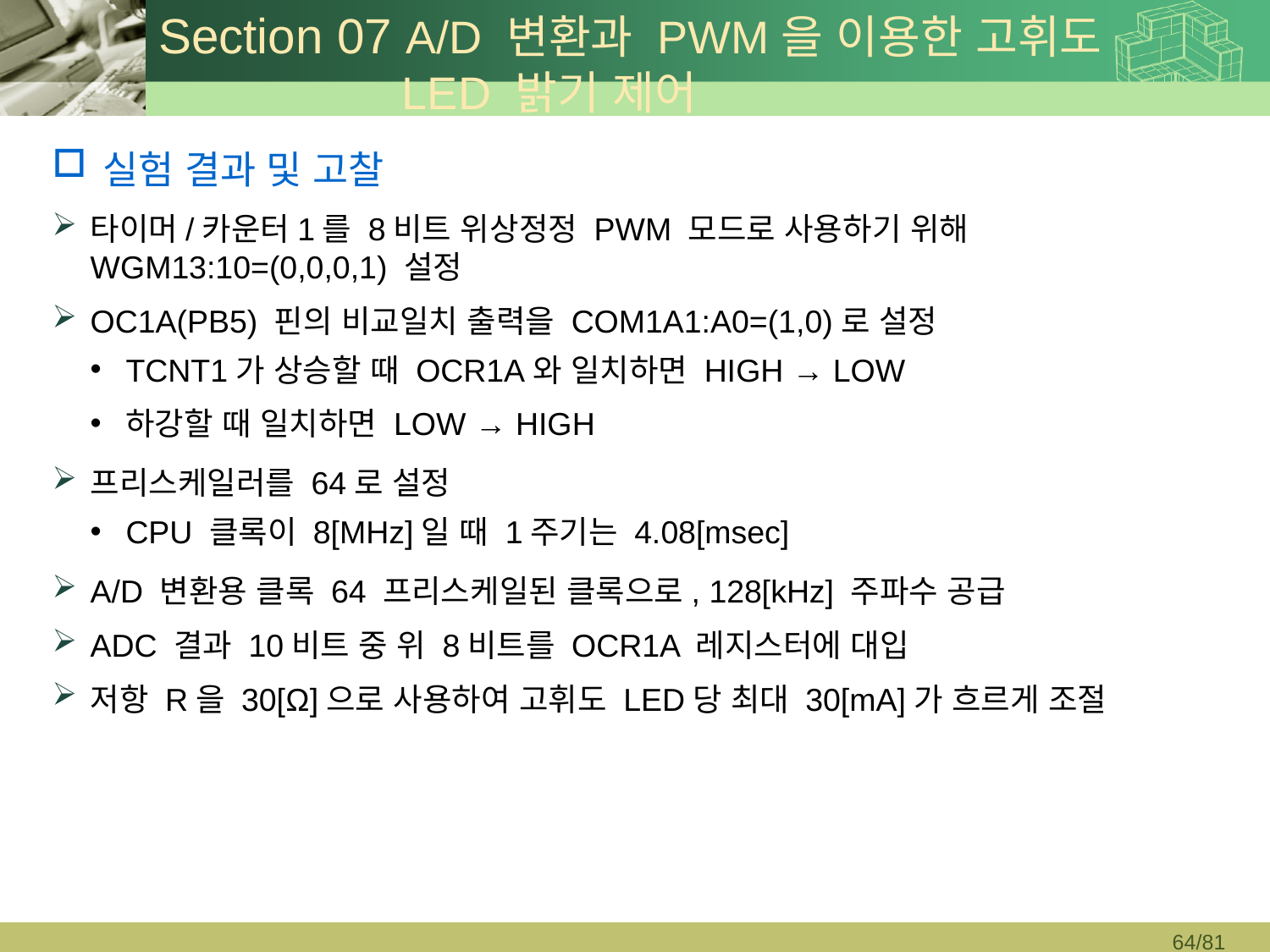

# Section 07 A/D 변환과 PWM을 이용한 고휘도 LED 밝기 제어
실험 결과 및 고찰
타이머/카운터1를 8비트 위상정정 PWM 모드로 사용하기 위해
WGM13:10=(0,0,0,1) 설정
OC1A(PB5) 핀의 비교일치 출력을 COM1A1:A0=(1,0)로 설정
TCNT1가 상승할 때 OCR1A와 일치하면 HIGH → LOW
하강할 때 일치하면 LOW → HIGH
프리스케일러를 64로 설정
CPU 클록이 8[MHz]일 때 1주기는 4.08[msec]
A/D 변환용 클록 64 프리스케일된 클록으로, 128[kHz] 주파수 공급
ADC 결과 10비트 중 위 8비트를 OCR1A 레지스터에 대입
저항 R을 30[Ω]으로 사용하여 고휘도 LED당 최대 30[mA]가 흐르게 조절